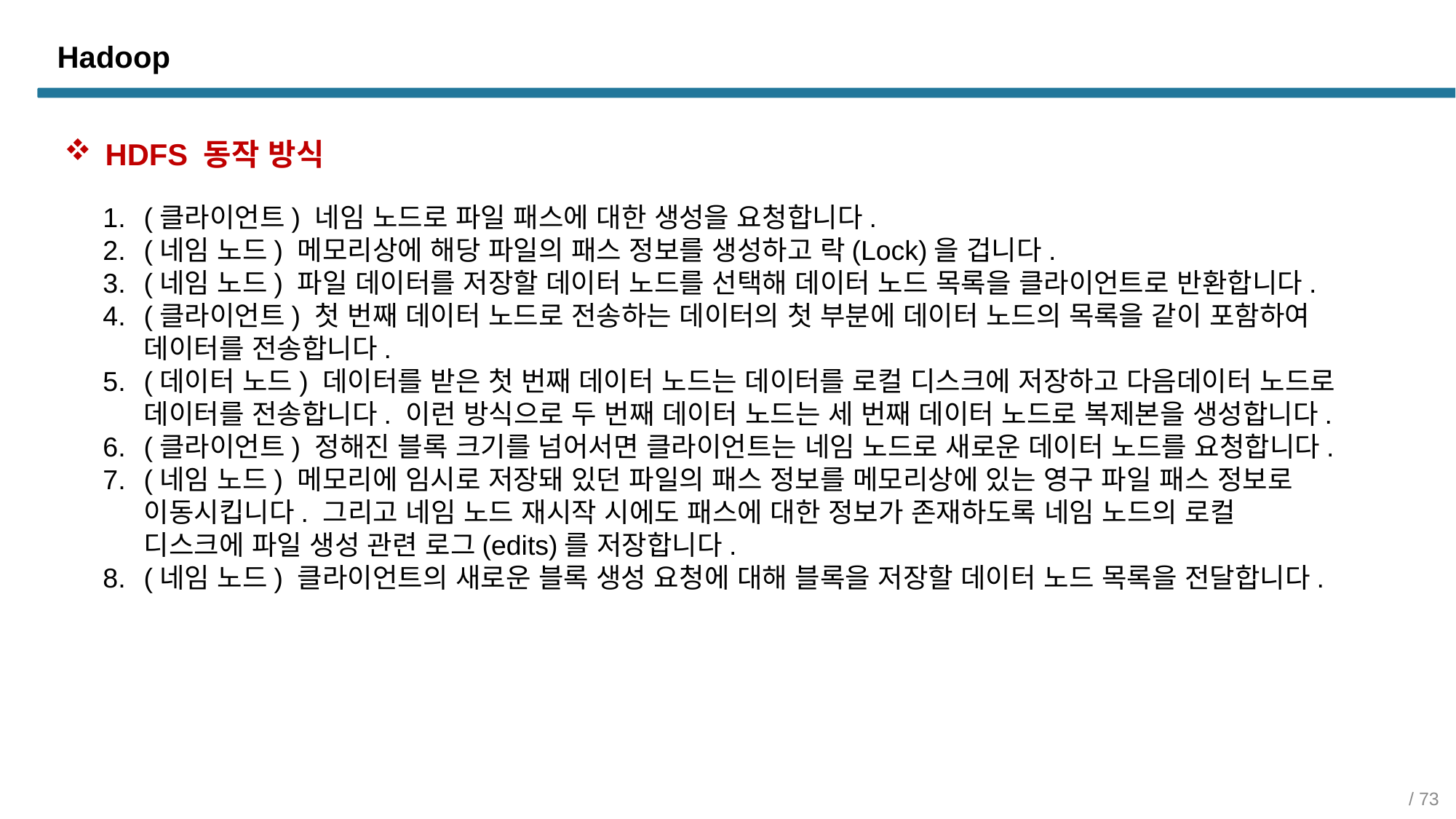

# Hadoop
HDFS 동작 방식
(클라이언트) 네임 노드로 파일 패스에 대한 생성을 요청합니다.
(네임 노드) 메모리상에 해당 파일의 패스 정보를 생성하고 락(Lock)을 겁니다.
(네임 노드) 파일 데이터를 저장할 데이터 노드를 선택해 데이터 노드 목록을 클라이언트로 반환합니다.
(클라이언트) 첫 번째 데이터 노드로 전송하는 데이터의 첫 부분에 데이터 노드의 목록을 같이 포함하여 데이터를 전송합니다.
(데이터 노드) 데이터를 받은 첫 번째 데이터 노드는 데이터를 로컬 디스크에 저장하고 다음데이터 노드로 데이터를 전송합니다. 이런 방식으로 두 번째 데이터 노드는 세 번째 데이터 노드로 복제본을 생성합니다.
(클라이언트) 정해진 블록 크기를 넘어서면 클라이언트는 네임 노드로 새로운 데이터 노드를 요청합니다.
(네임 노드) 메모리에 임시로 저장돼 있던 파일의 패스 정보를 메모리상에 있는 영구 파일 패스 정보로 이동시킵니다. 그리고 네임 노드 재시작 시에도 패스에 대한 정보가 존재하도록 네임 노드의 로컬 디스크에 파일 생성 관련 로그(edits)를 저장합니다.
(네임 노드) 클라이언트의 새로운 블록 생성 요청에 대해 블록을 저장할 데이터 노드 목록을 전달합니다.
/ 73